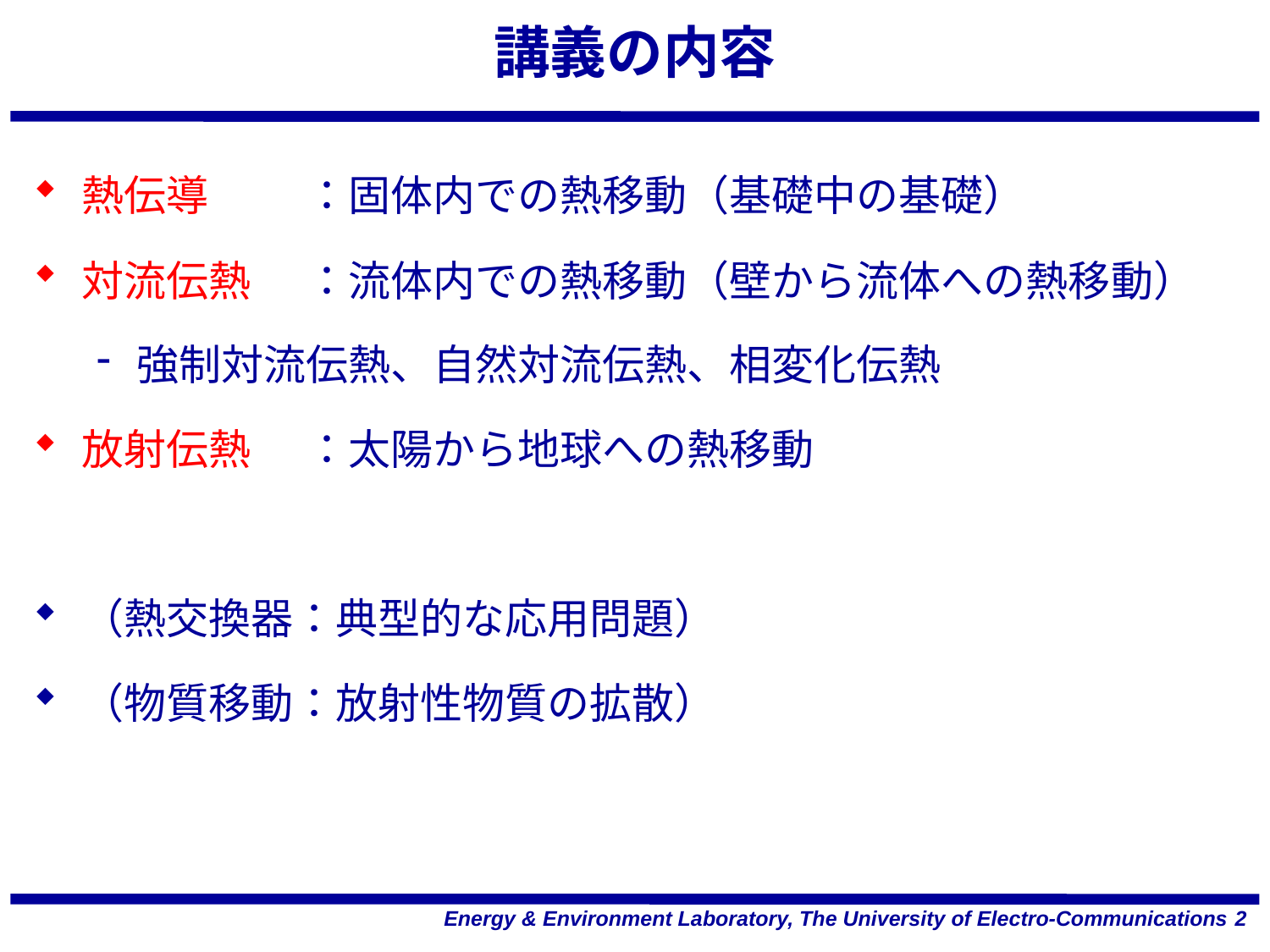

講義の内容
熱伝導	：固体内での熱移動（基礎中の基礎）
対流伝熱	：流体内での熱移動（壁から流体への熱移動）
強制対流伝熱、自然対流伝熱、相変化伝熱
放射伝熱	：太陽から地球への熱移動

（熱交換器：典型的な応用問題）
（物質移動：放射性物質の拡散）